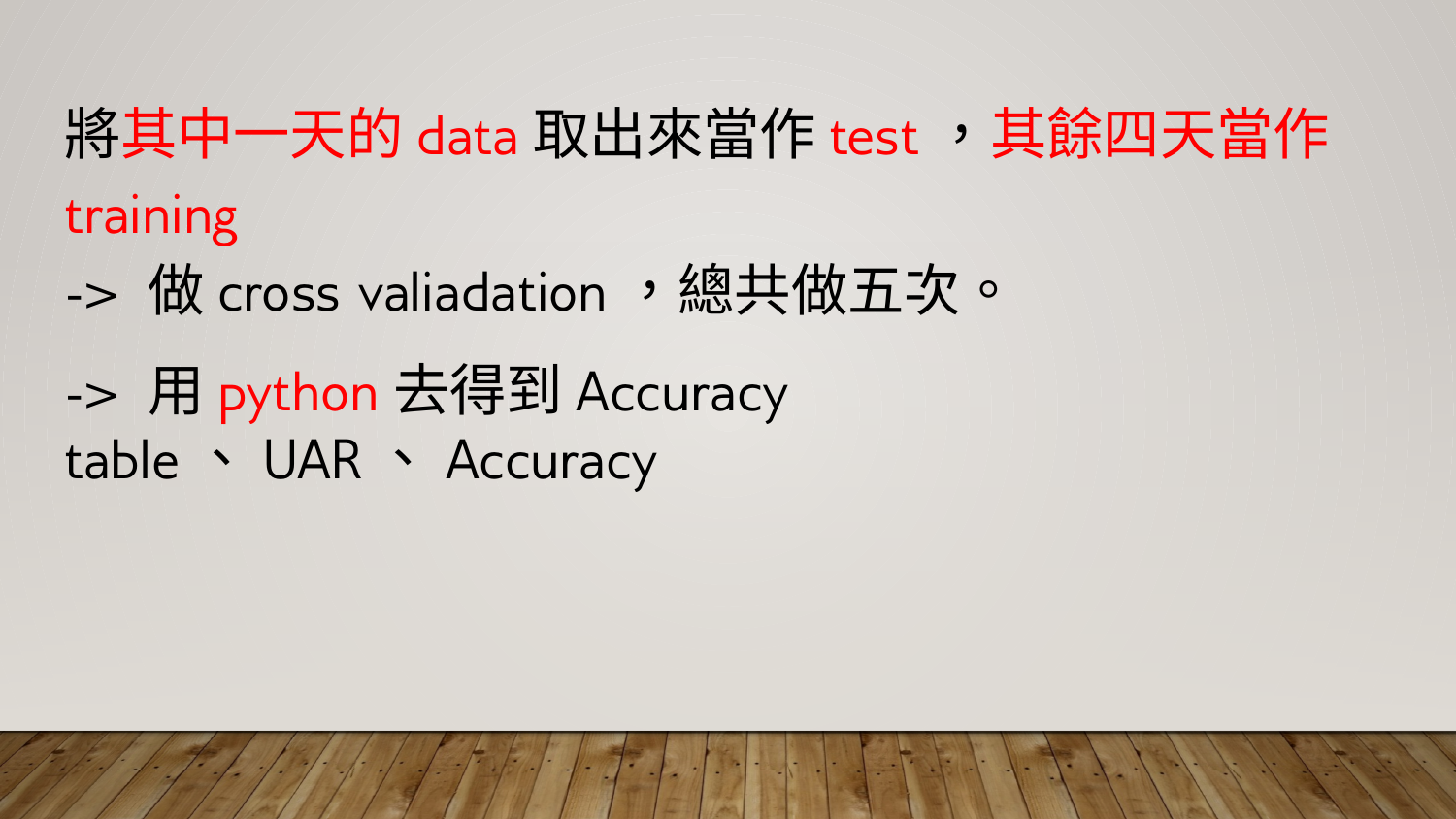

將其中一天的data取出來當作test，其餘四天當作training
-> 做cross valiadation，總共做五次。
-> 用python去得到Accuracy table、UAR、Accuracy